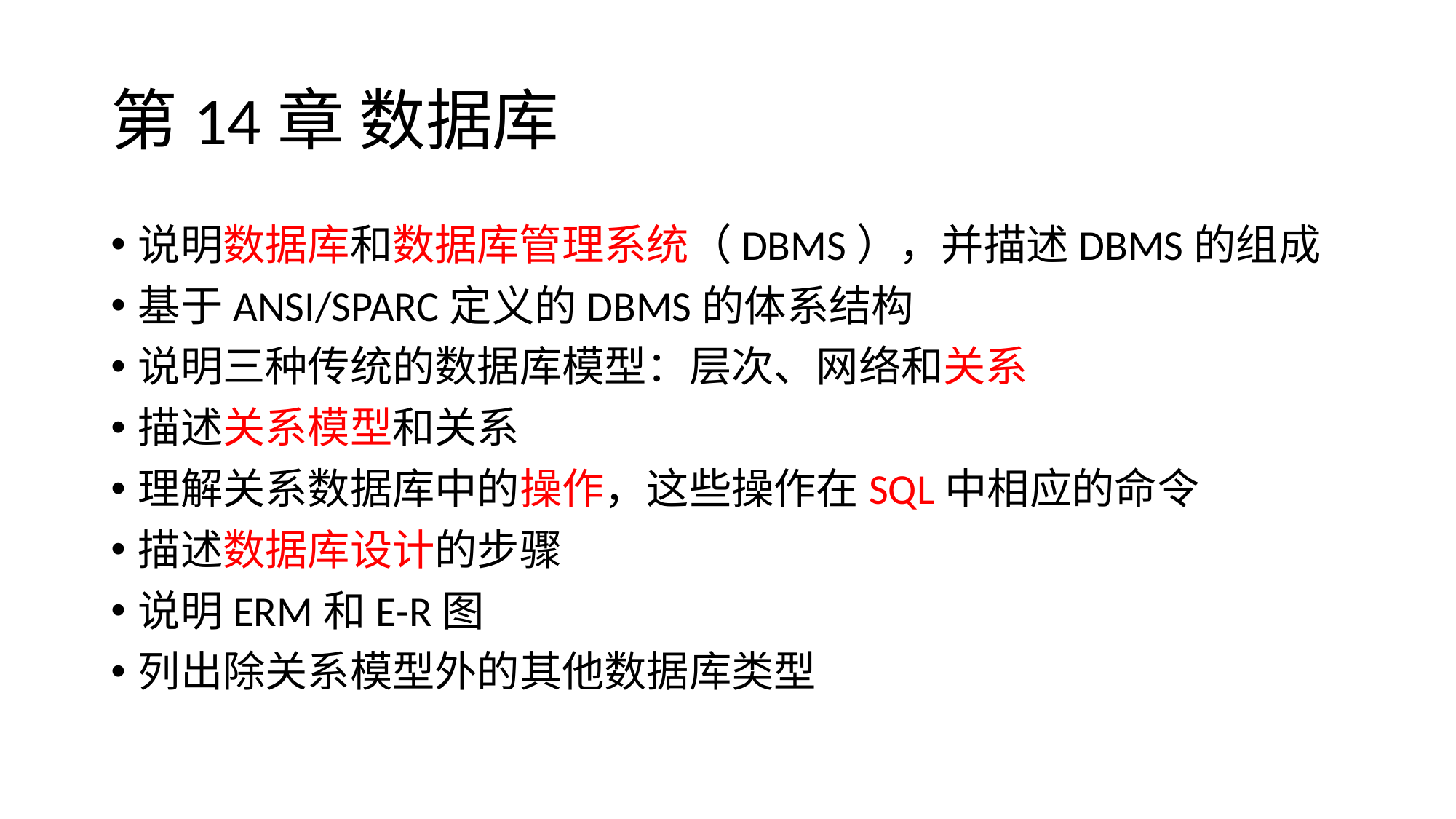

# 第14章 数据库
说明数据库和数据库管理系统（DBMS），并描述DBMS的组成
基于ANSI/SPARC定义的DBMS的体系结构
说明三种传统的数据库模型：层次、网络和关系
描述关系模型和关系
理解关系数据库中的操作，这些操作在SQL中相应的命令
描述数据库设计的步骤
说明ERM和E-R图
列出除关系模型外的其他数据库类型